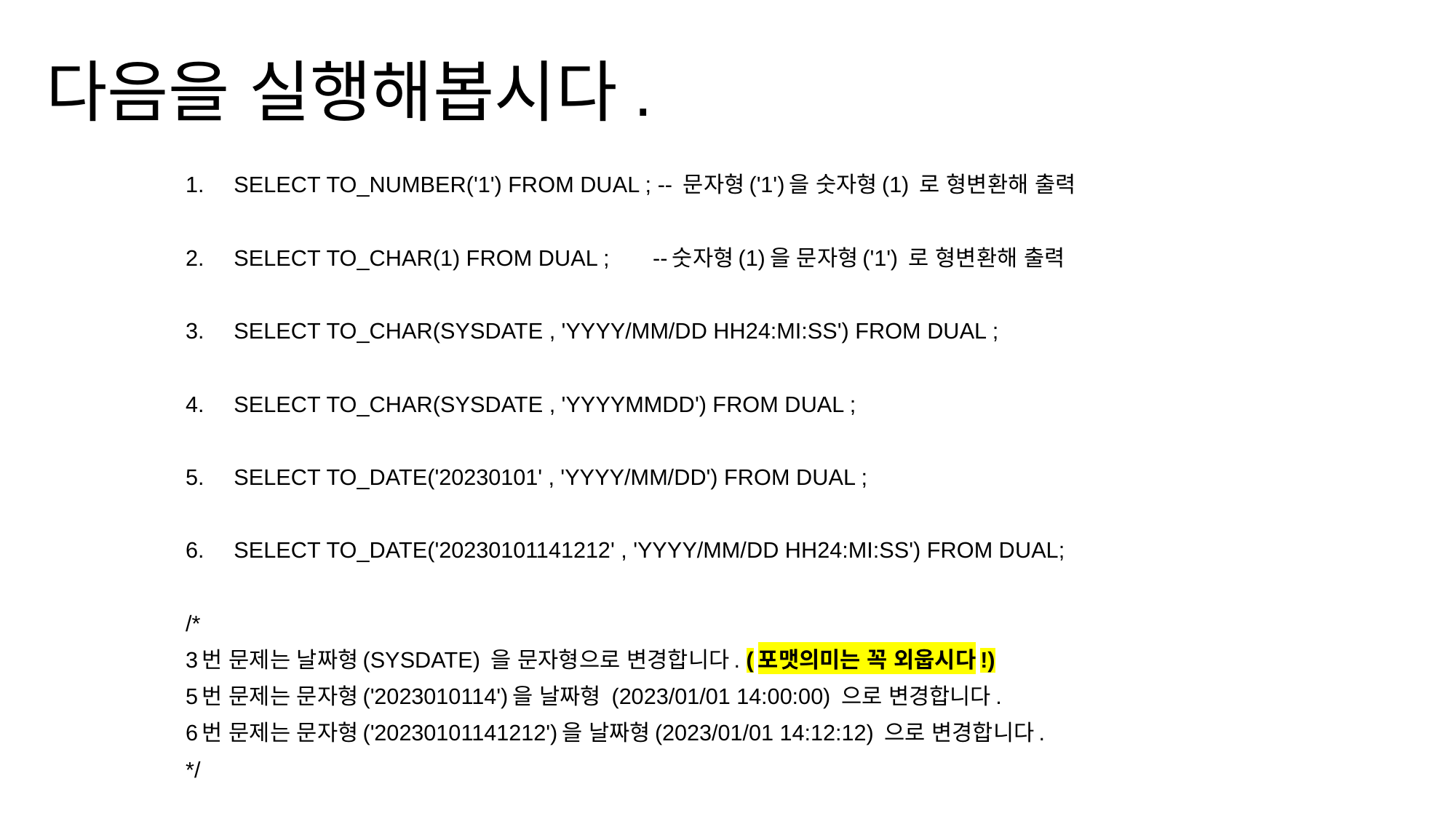

# 다음을 실행해봅시다.
SELECT TO_NUMBER('1') FROM DUAL ; -- 문자형('1')을 숫자형(1) 로 형변환해 출력

SELECT TO_CHAR(1) FROM DUAL ;       --숫자형(1)을 문자형('1') 로 형변환해 출력

SELECT TO_CHAR(SYSDATE , 'YYYY/MM/DD HH24:MI:SS') FROM DUAL ;

SELECT TO_CHAR(SYSDATE , 'YYYYMMDD') FROM DUAL ;

SELECT TO_DATE('20230101' , 'YYYY/MM/DD') FROM DUAL ;

SELECT TO_DATE('20230101141212' , 'YYYY/MM/DD HH24:MI:SS') FROM DUAL;

/*
3번 문제는 날짜형(SYSDATE) 을 문자형으로 변경합니다. (포맷의미는 꼭 외웁시다!)
5번 문제는 문자형('2023010114')을 날짜형 (2023/01/01 14:00:00) 으로 변경합니다.
6번 문제는 문자형('20230101141212')을 날짜형(2023/01/01 14:12:12) 으로 변경합니다.
*/